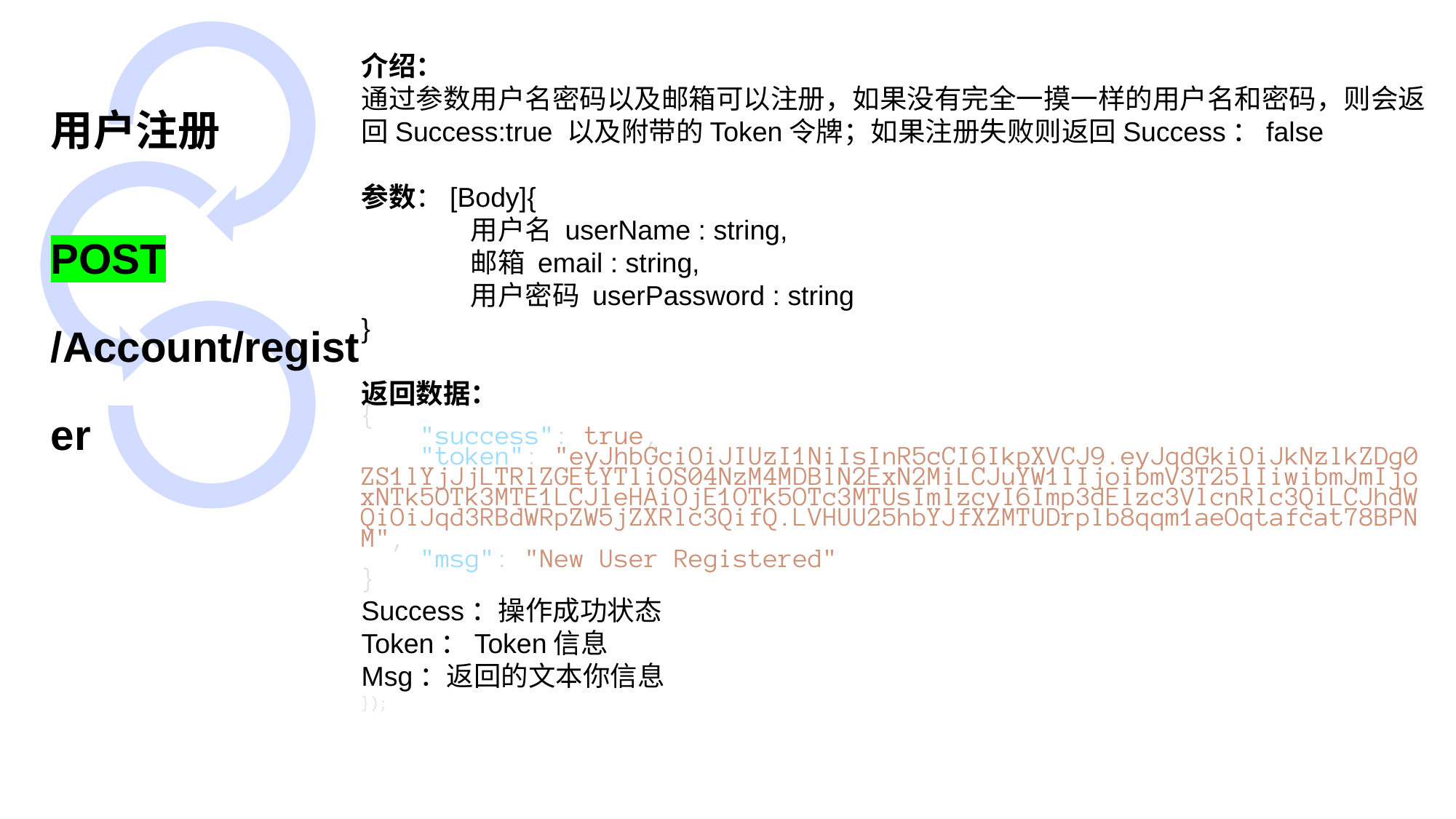

介绍：
通过参数用户名密码以及邮箱可以注册，如果没有完全一摸一样的用户名和密码，则会返回Success:true 以及附带的Token令牌；如果注册失败则返回Success：false

参数：[Body]{
	用户名 userName : string,
	邮箱 email : string,
	用户密码 userPassword : string
}

返回数据：
{
    "success": true,
    "token": "eyJhbGciOiJIUzI1NiIsInR5cCI6IkpXVCJ9.eyJqdGkiOiJkNzlkZDg0ZS1lYjJjLTRlZGEtYTliOS04NzM4MDBlN2ExN2MiLCJuYW1lIjoibmV3T25lIiwibmJmIjoxNTk5OTk3MTE1LCJleHAiOjE1OTk5OTc3MTUsImlzcyI6Imp3dElzc3VlcnRlc3QiLCJhdWQiOiJqd3RBdWRpZW5jZXRlc3QifQ.LVHUU25hbYJfXZMTUDrplb8qqm1aeOqtafcat78BPNM",
    "msg": "New User Registered"
}
Success：操作成功状态
Token：Token信息
Msg：返回的文本你信息
});
用户注册
POST /Account/register